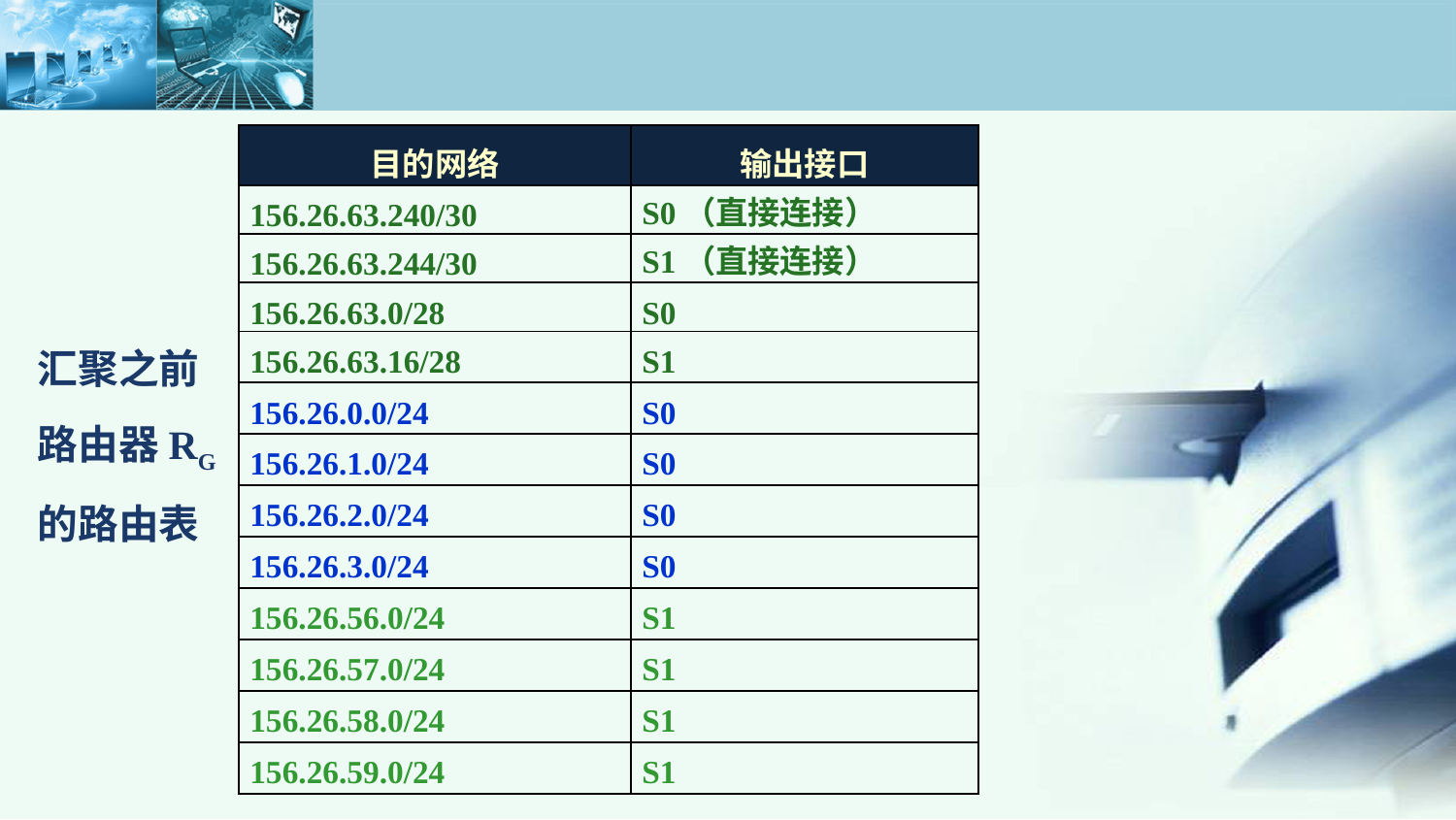

| 目的网络 | 输出接口 |
| --- | --- |
| 156.26.63.240/30 | S0（直接连接） |
| 156.26.63.244/30 | S1（直接连接） |
| 156.26.63.0/28 | S0 |
| 156.26.63.16/28 | S1 |
| 156.26.0.0/24 | S0 |
| 156.26.1.0/24 | S0 |
| 156.26.2.0/24 | S0 |
| 156.26.3.0/24 | S0 |
| 156.26.56.0/24 | S1 |
| 156.26.57.0/24 | S1 |
| 156.26.58.0/24 | S1 |
| 156.26.59.0/24 | S1 |
汇聚之前
路由器RG
的路由表